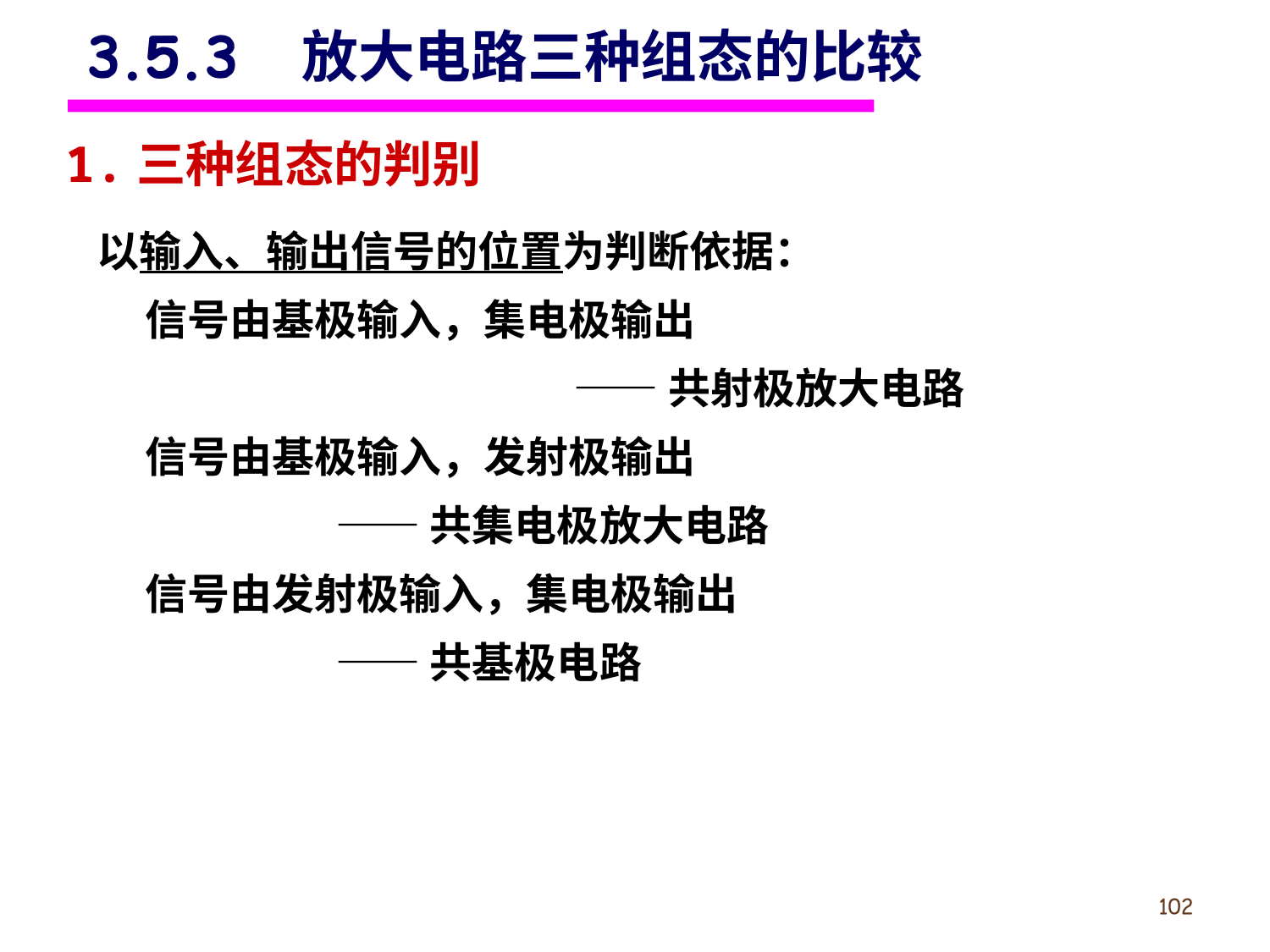

3.5.3  放大电路三种组态的比较

1.三种组态的判别
以输入、输出信号的位置为判断依据：
    信号由基极输入，集电极输出
                                                  ——共射极放大电路
    信号由基极输入，发射极输出
                         ——共集电极放大电路
    信号由发射极输入，集电极输出
                         ——共基极电路
102